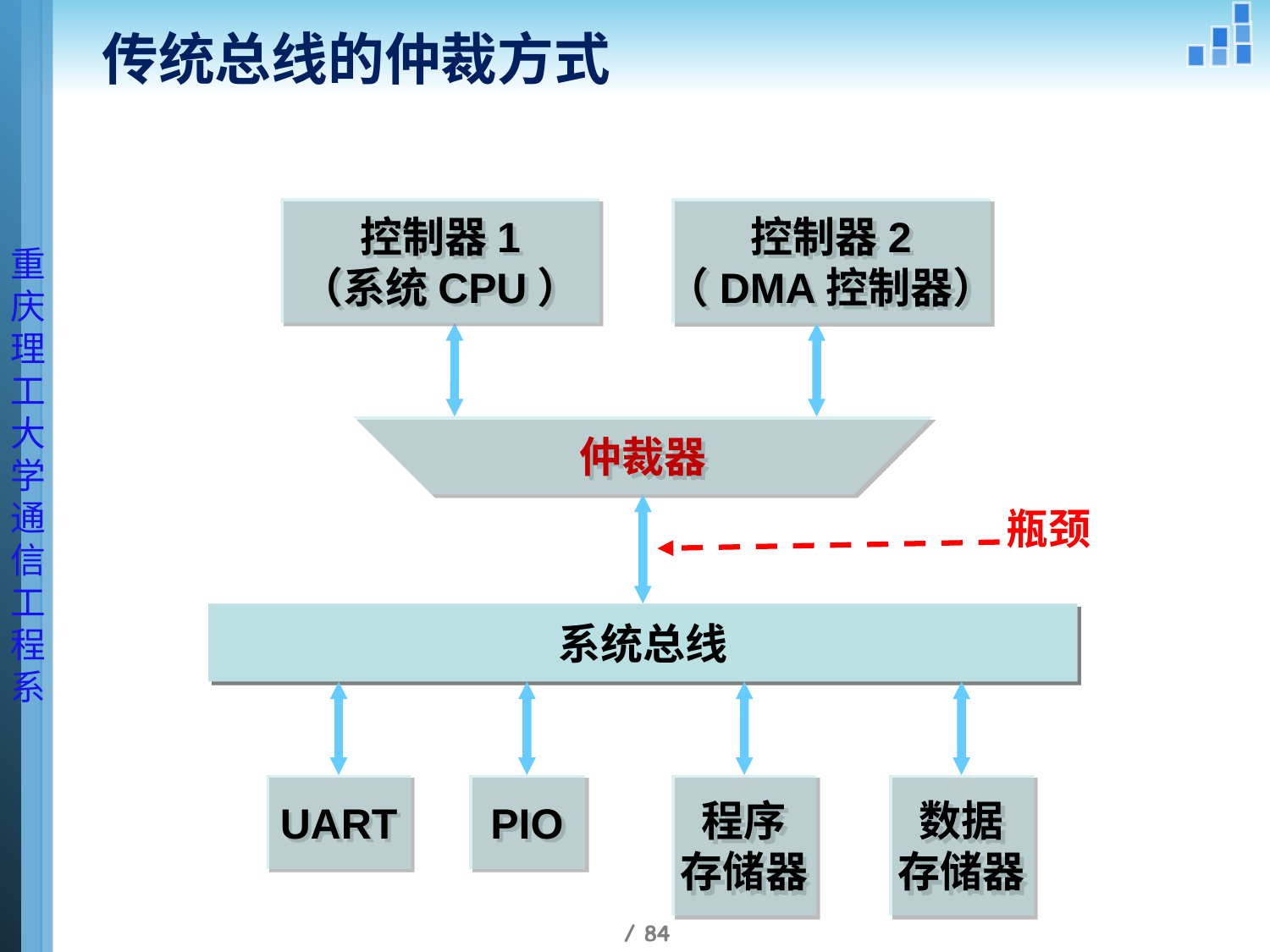

# 传统总线的仲裁方式
控制器1
（系统CPU）
控制器2
（DMA控制器）

仲裁器

瓶颈

系统总线

UART
PIO
程序
存储器
数据
存储器

37
/ 84